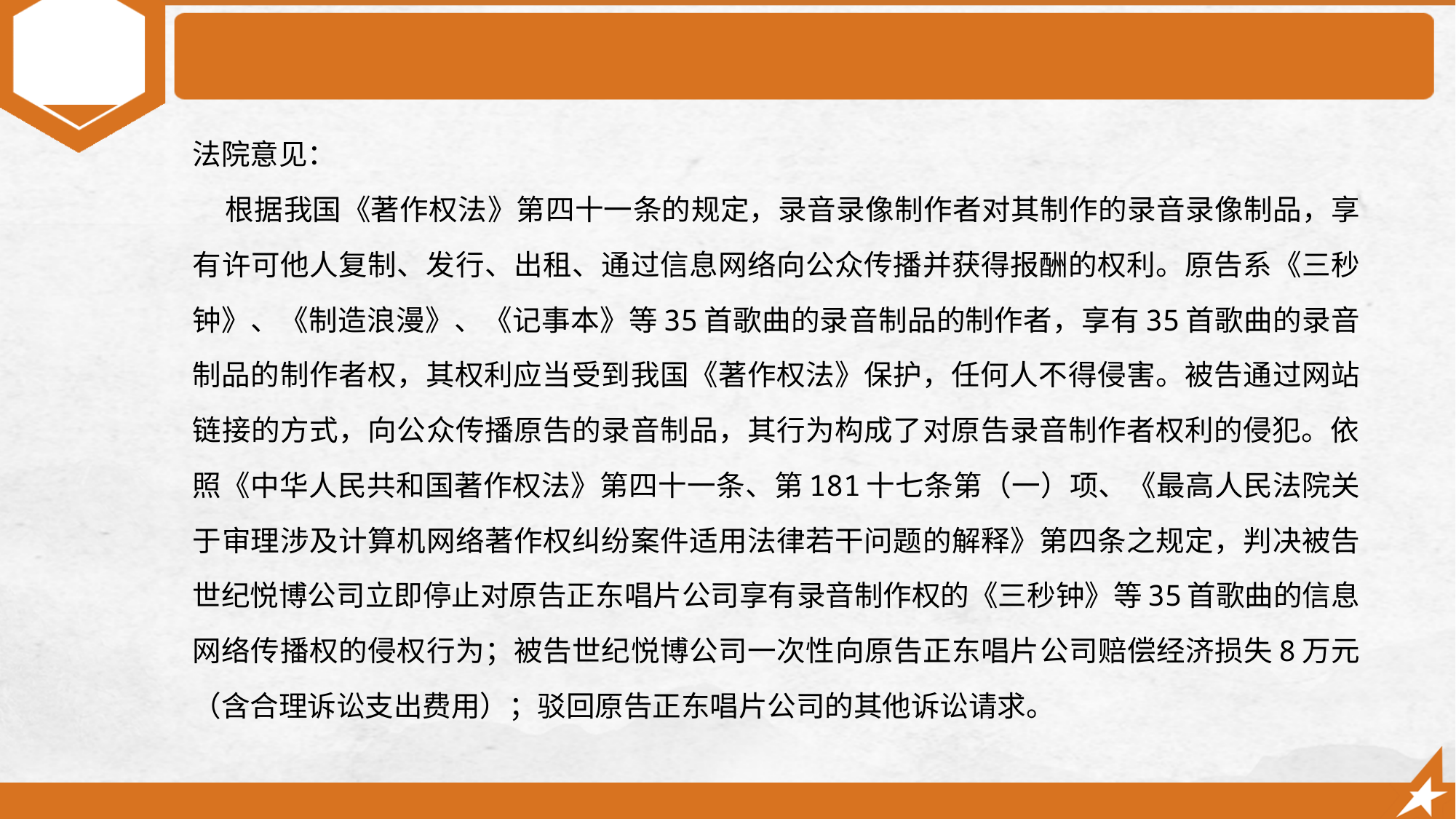

法院意见：
    根据我国《著作权法》第四十一条的规定，录音录像制作者对其制作的录音录像制品，享有许可他人复制、发行、出租、通过信息网络向公众传播并获得报酬的权利。原告系《三秒钟》、《制造浪漫》、《记事本》等35首歌曲的录音制品的制作者，享有35首歌曲的录音制品的制作者权，其权利应当受到我国《著作权法》保护，任何人不得侵害。被告通过网站链接的方式，向公众传播原告的录音制品，其行为构成了对原告录音制作者权利的侵犯。依照《中华人民共和国著作权法》第四十一条、第181十七条第（一）项、《最高人民法院关于审理涉及计算机网络著作权纠纷案件适用法律若干问题的解释》第四条之规定，判决被告世纪悦博公司立即停止对原告正东唱片公司享有录音制作权的《三秒钟》等35首歌曲的信息网络传播权的侵权行为；被告世纪悦博公司一次性向原告正东唱片公司赔偿经济损失8万元（含合理诉讼支出费用）；驳回原告正东唱片公司的其他诉讼请求。